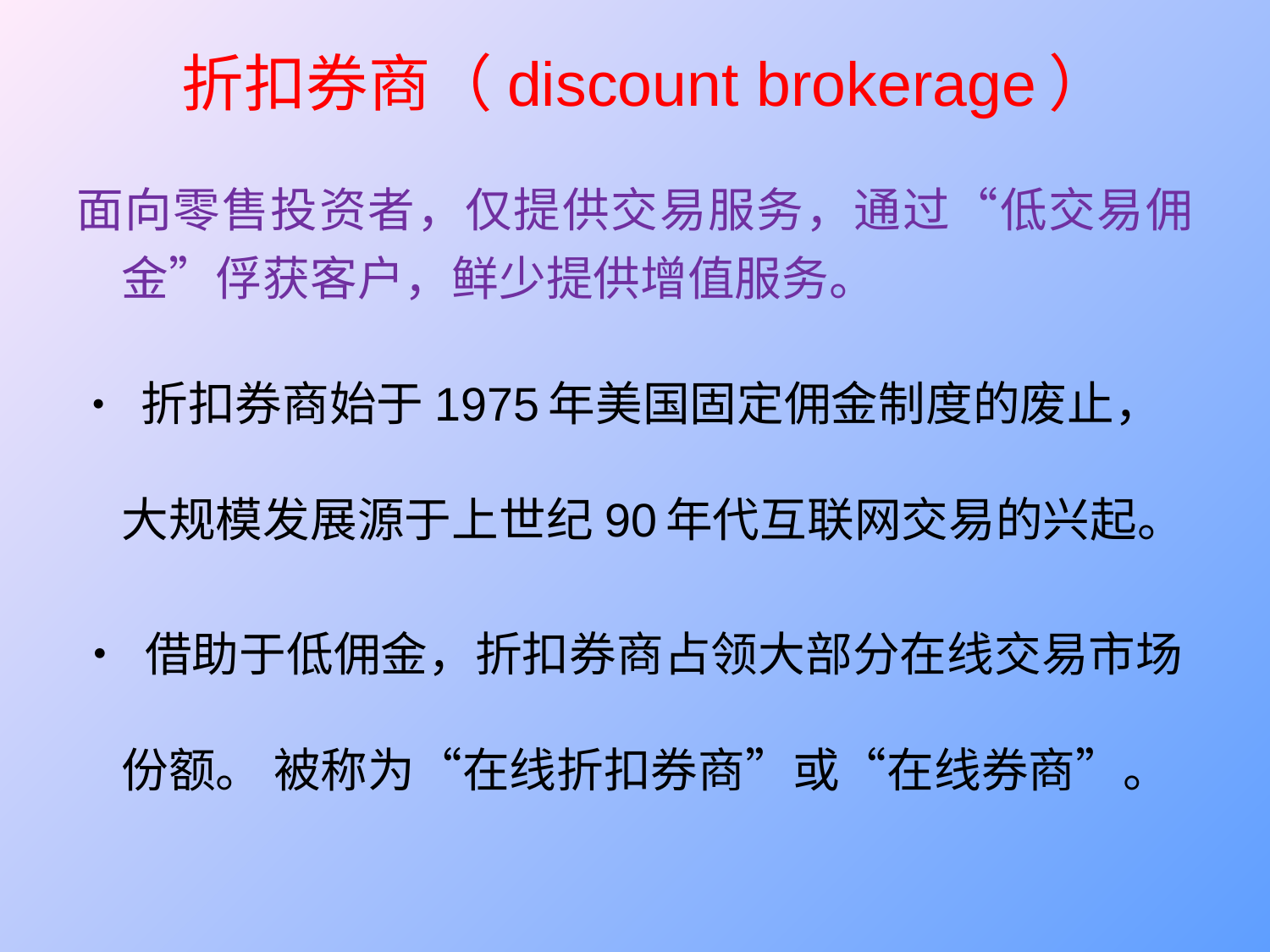

# 折扣券商（discount brokerage）
面向零售投资者，仅提供交易服务，通过“低交易佣金”俘获客户，鲜少提供增值服务。
• 折扣券商始于1975年美国固定佣金制度的废止，大规模发展源于上世纪90年代互联网交易的兴起。
• 借助于低佣金，折扣券商占领大部分在线交易市场份额。 被称为“在线折扣券商”或“在线券商”。